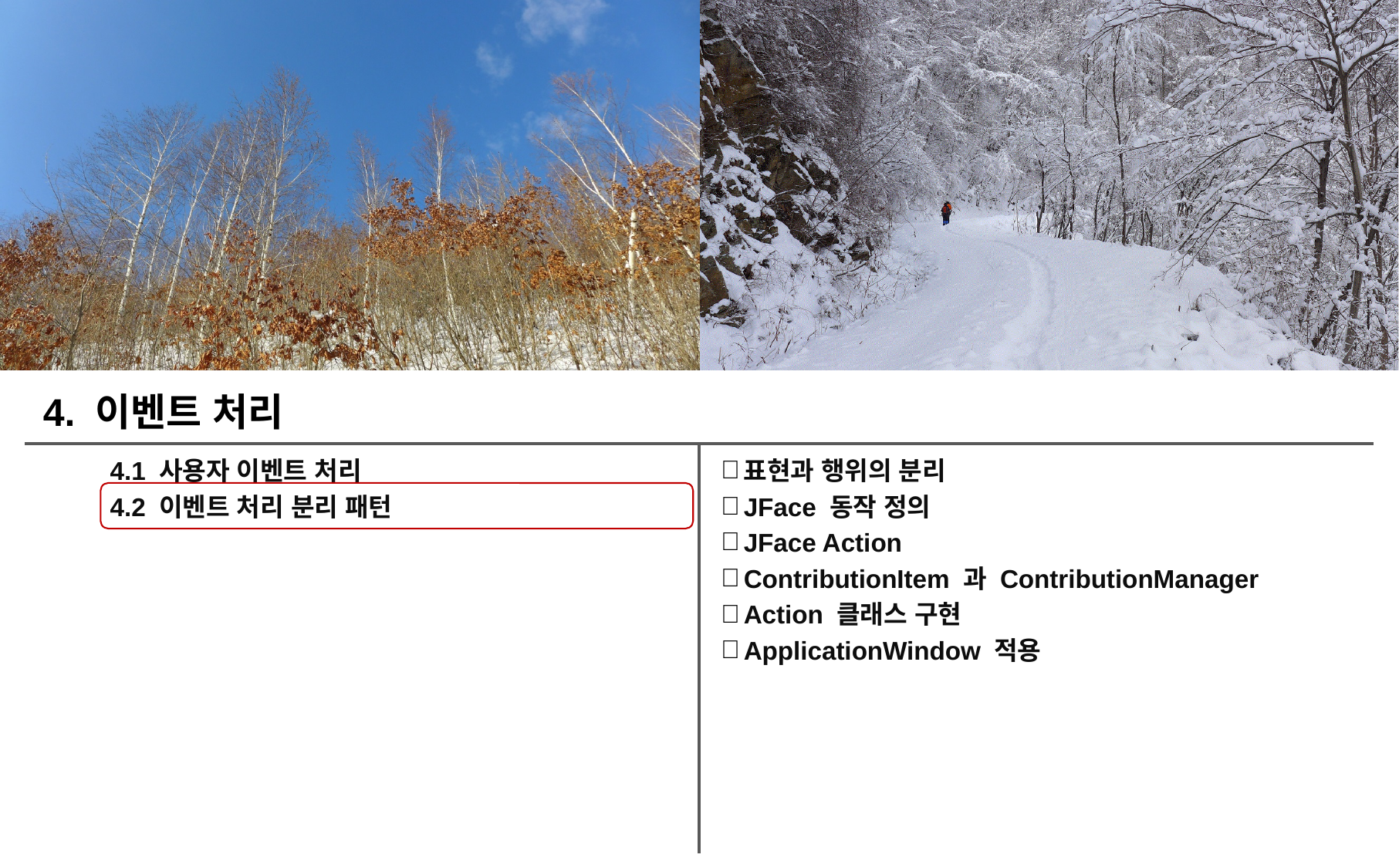

4. 이벤트 처리
4.1 사용자 이벤트 처리
4.2 이벤트 처리 분리 패턴
표현과 행위의 분리
JFace 동작 정의
JFace Action
ContributionItem 과 ContributionManager
Action 클래스 구현
ApplicationWindow 적용